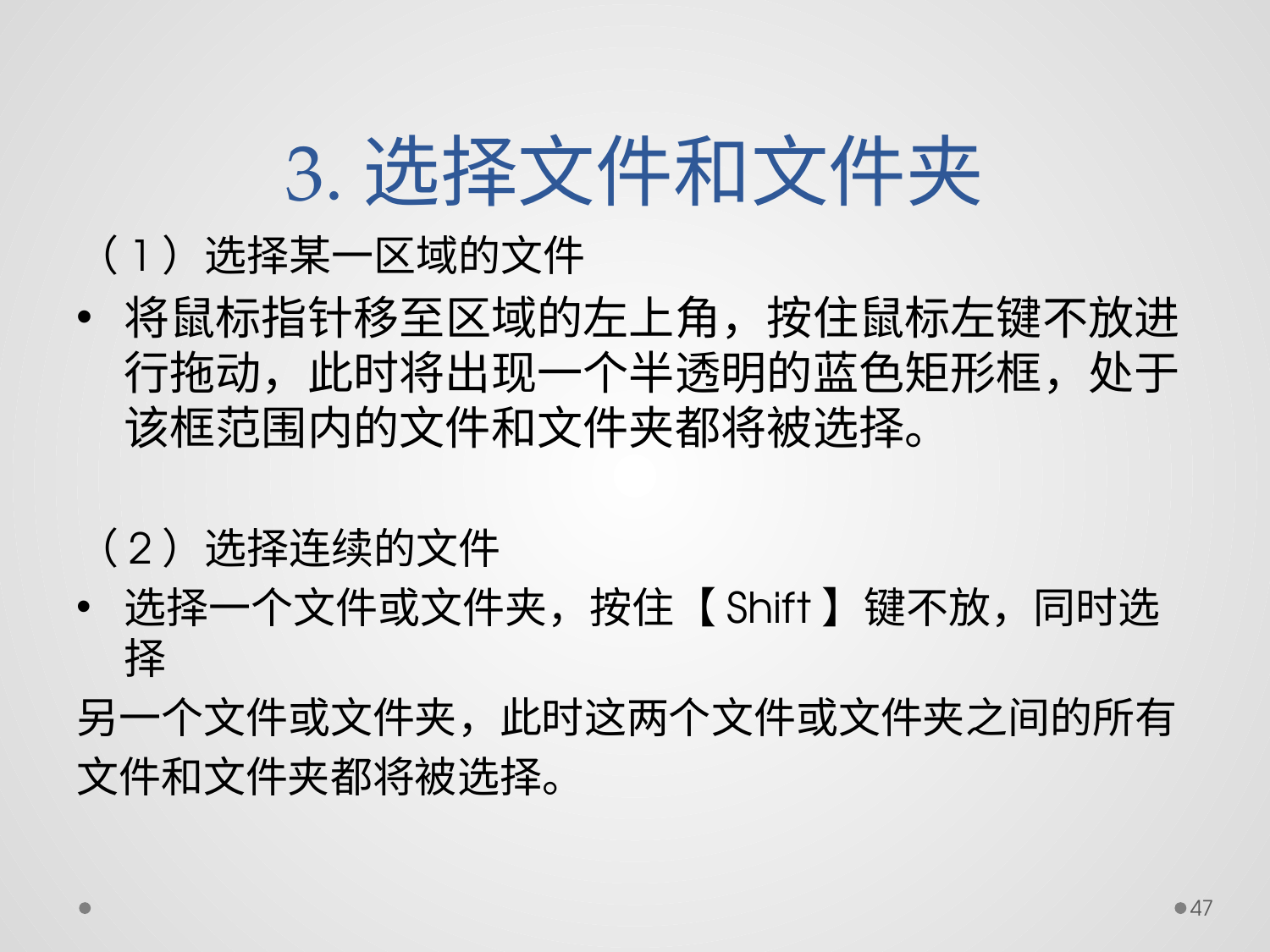

# 3.选择文件和文件夹
（1）选择某一区域的文件
将鼠标指针移至区域的左上角，按住鼠标左键不放进行拖动，此时将出现一个半透明的蓝色矩形框，处于该框范围内的文件和文件夹都将被选择。

（2）选择连续的文件
选择一个文件或文件夹，按住【Shift】键不放，同时选择
另一个文件或文件夹，此时这两个文件或文件夹之间的所有
文件和文件夹都将被选择。

47